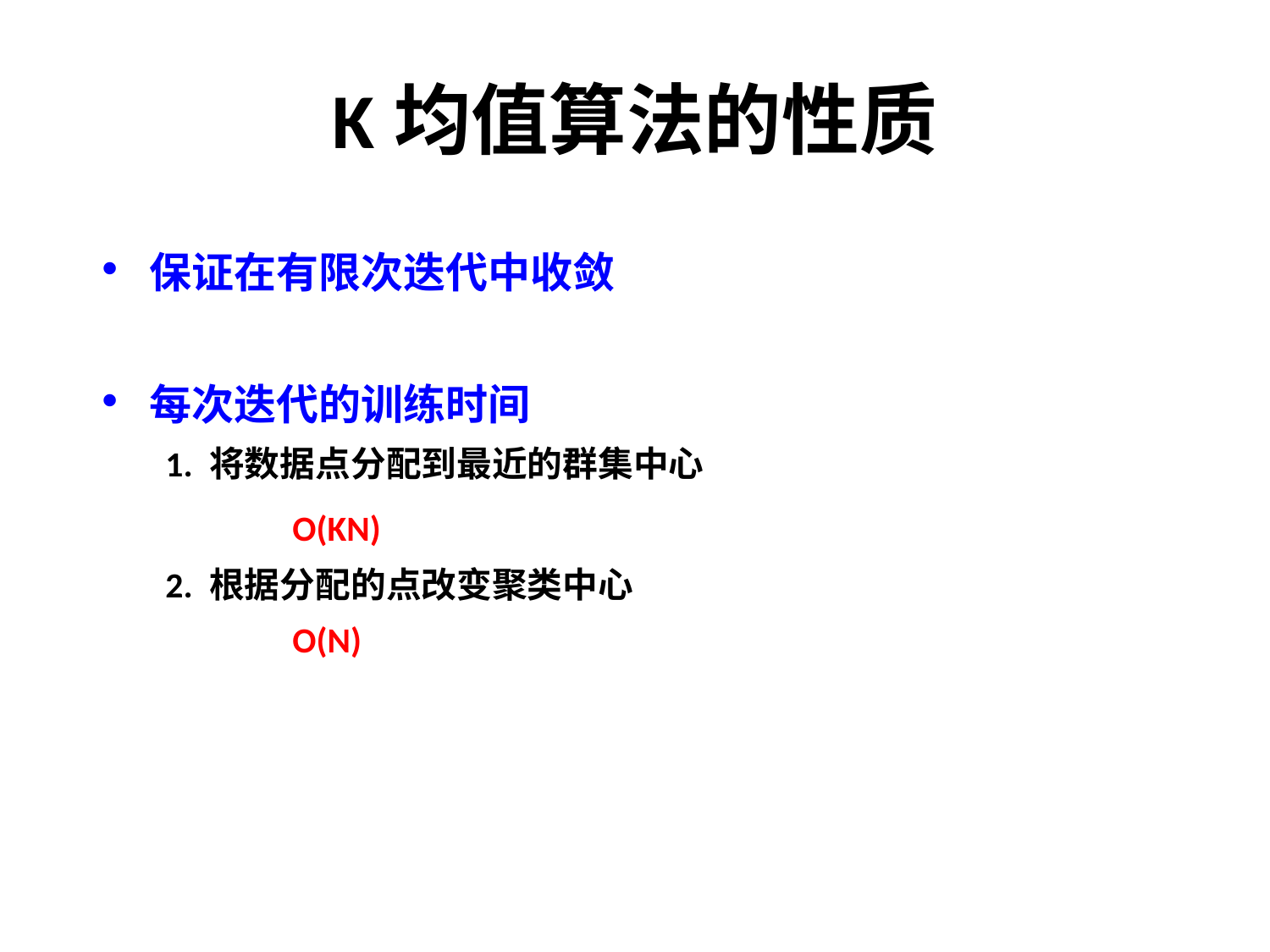

# K均值算法的性质
保证在有限次迭代中收敛

每次迭代的训练时间
1. 将数据点分配到最近的群集中心
	O(KN)
2. 根据分配的点改变聚类中心
	O(N)
25